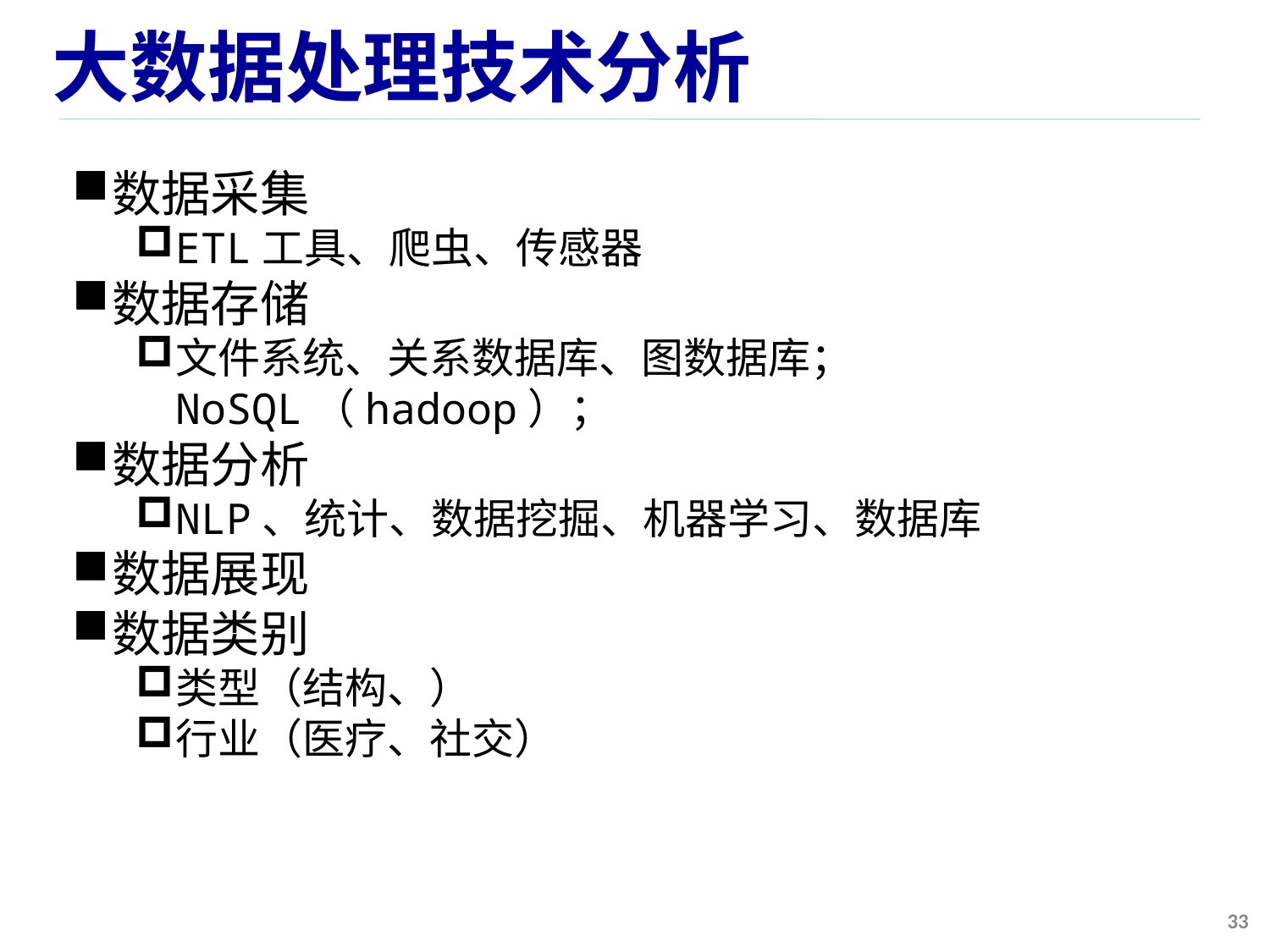

# 大数据处理技术分析
数据采集
ETL工具、爬虫、传感器
数据存储
文件系统、关系数据库、图数据库；NoSQL（hadoop）；
数据分析
NLP、统计、数据挖掘、机器学习、数据库
数据展现
数据类别
类型（结构、）
行业（医疗、社交）

33